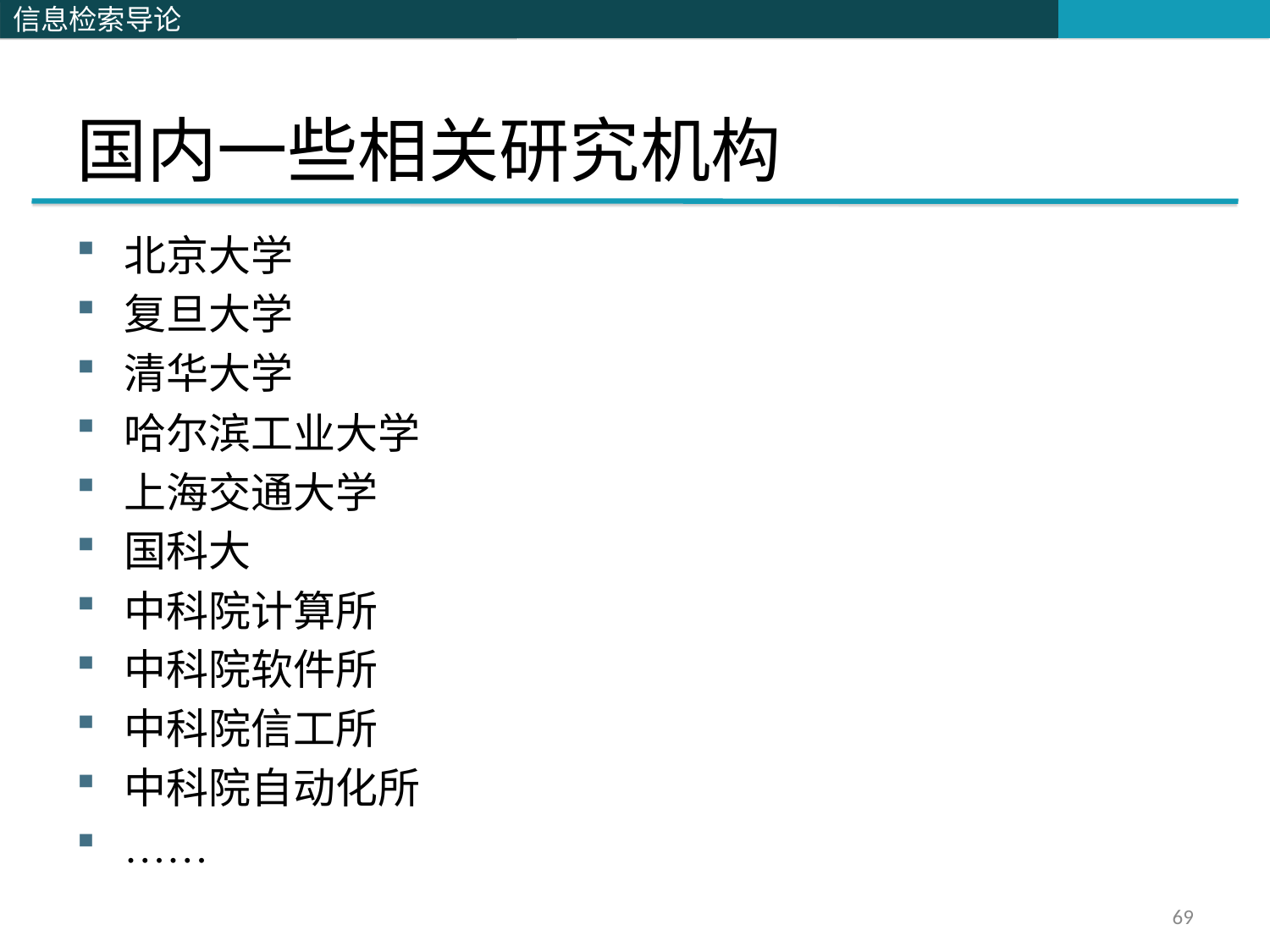

# 国内一些相关研究机构
北京大学
复旦大学
清华大学
哈尔滨工业大学
上海交通大学
国科大
中科院计算所
中科院软件所
中科院信工所
中科院自动化所
……
69